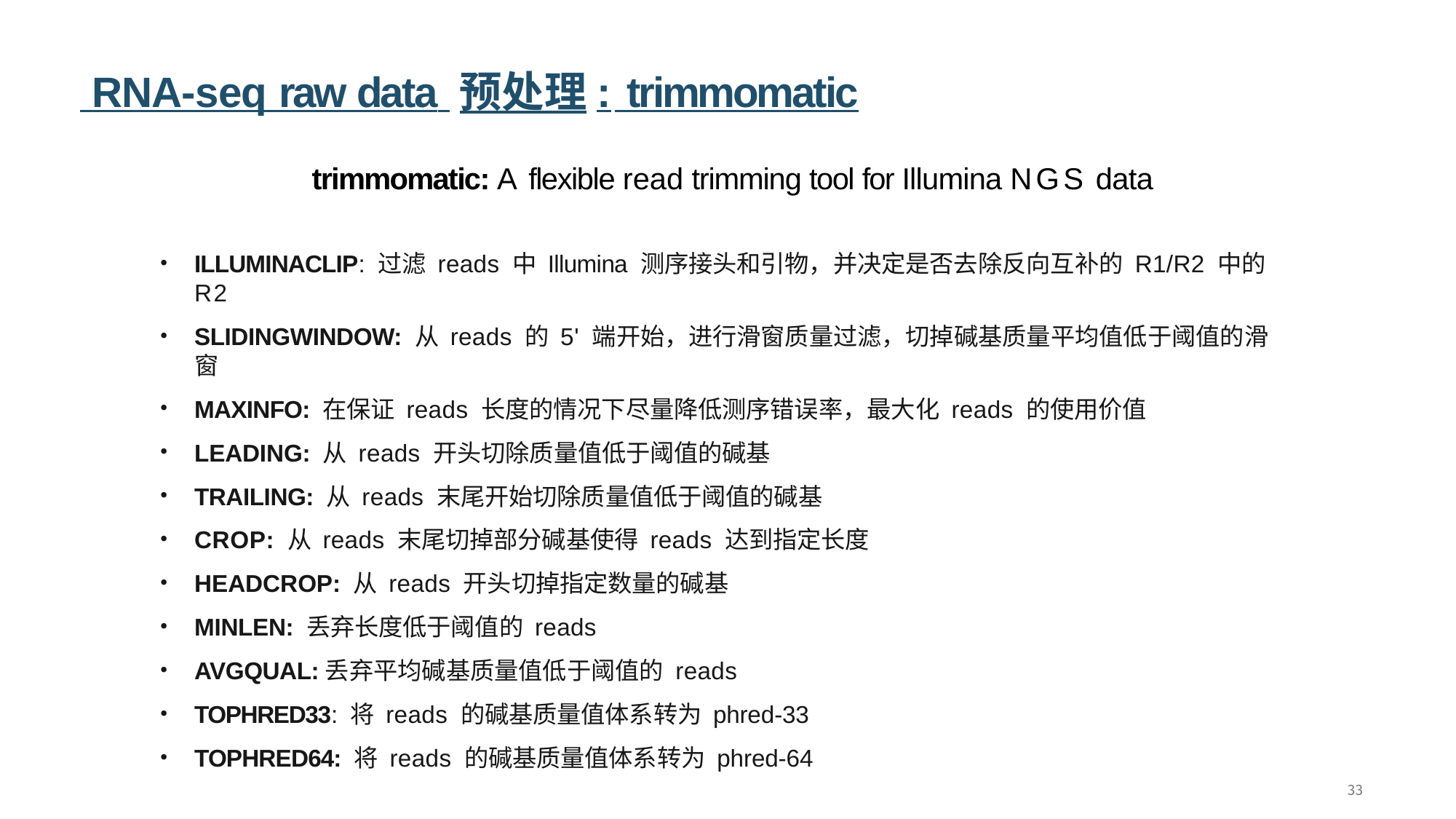

# RNA-seq raw data 预处理: trimmomatic
trimmomatic: A flexible read trimming tool for Illumina NGS data

ILLUMINACLIP: 过滤 reads 中 Illumina 测序接头和引物，并决定是否去除反向互补的 R1/R2 中的 R2
SLIDINGWINDOW: 从 reads 的 5' 端开始，进行滑窗质量过滤，切掉碱基质量平均值低于阈值的滑窗
MAXINFO: 在保证 reads 长度的情况下尽量降低测序错误率，最大化 reads 的使用价值
LEADING: 从 reads 开头切除质量值低于阈值的碱基
TRAILING: 从 reads 末尾开始切除质量值低于阈值的碱基
CROP: 从 reads 末尾切掉部分碱基使得 reads 达到指定长度
HEADCROP: 从 reads 开头切掉指定数量的碱基
MINLEN: 丢弃长度低于阈值的 reads
AVGQUAL:丢弃平均碱基质量值低于阈值的 reads
TOPHRED33: 将 reads 的碱基质量值体系转为 phred-33
TOPHRED64: 将 reads 的碱基质量值体系转为 phred-64
33